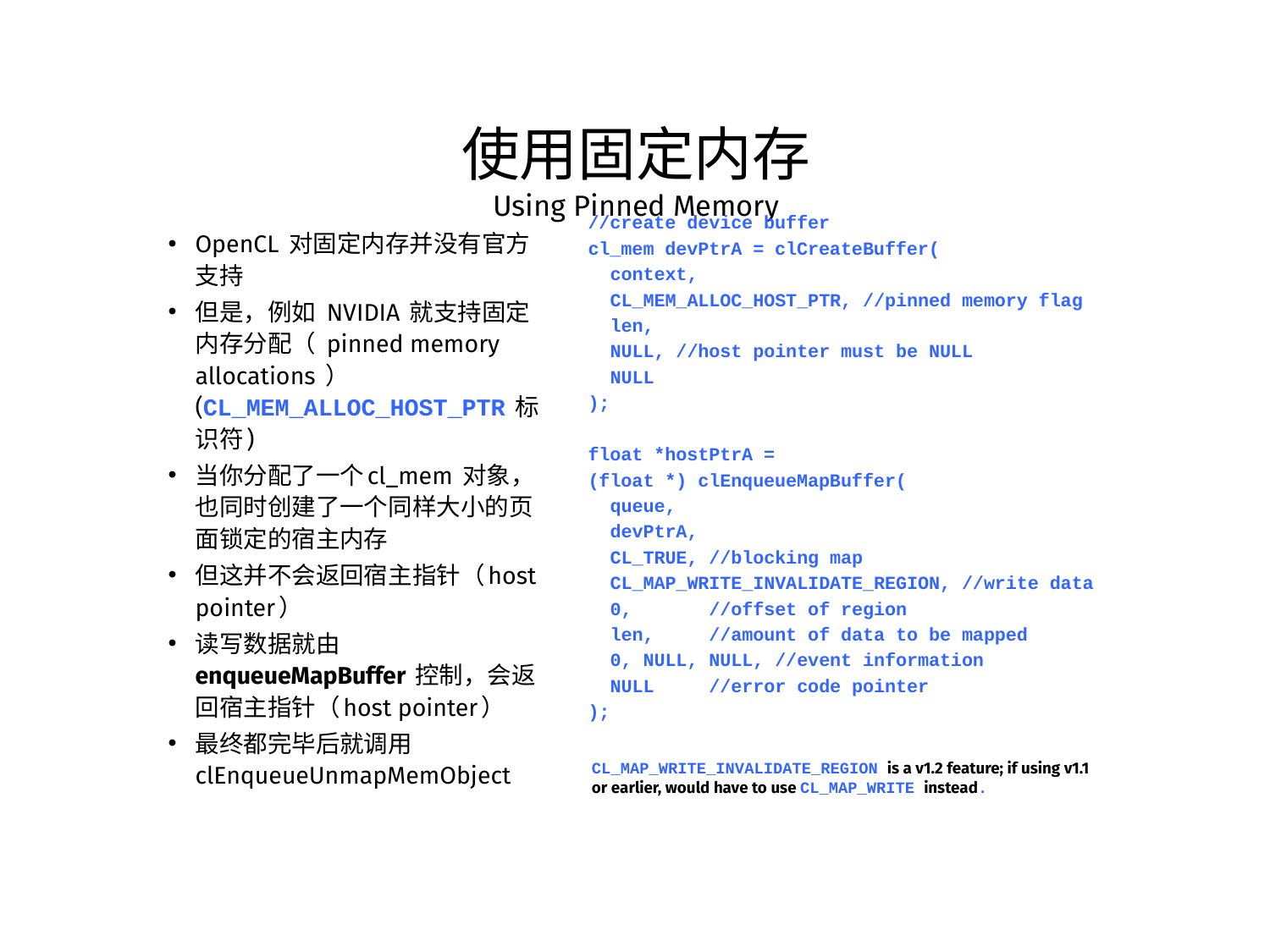

使用固定内存
Using Pinned Memory
//create device buffer
cl_mem devPtrA = clCreateBuffer(
  context,
  CL_MEM_ALLOC_HOST_PTR, //pinned memory flag
  len,
  NULL, //host pointer must be NULL
  NULL
);

float *hostPtrA =
(float *) clEnqueueMapBuffer(
  queue,
  devPtrA,
  CL_TRUE, //blocking map
  CL_MAP_WRITE_INVALIDATE_REGION, //write data
  0,       //offset of region
  len,     //amount of data to be mapped
  0, NULL, NULL, //event information
  NULL     //error code pointer
);
OpenCL 对固定内存并没有官方支持
但是，例如 NVIDIA 就支持固定内存分配（ pinned memory allocations ） (CL_MEM_ALLOC_HOST_PTR 标识符)
当你分配了一个cl_mem 对象，也同时创建了一个同样大小的页面锁定的宿主内存
但这并不会返回宿主指针（host pointer）
读写数据就由 enqueueMapBuffer 控制，会返回宿主指针（host pointer）
最终都完毕后就调用 clEnqueueUnmapMemObject
CL_MAP_WRITE_INVALIDATE_REGION is a v1.2 feature; if using v1.1 or earlier, would have to use CL_MAP_WRITE instead.